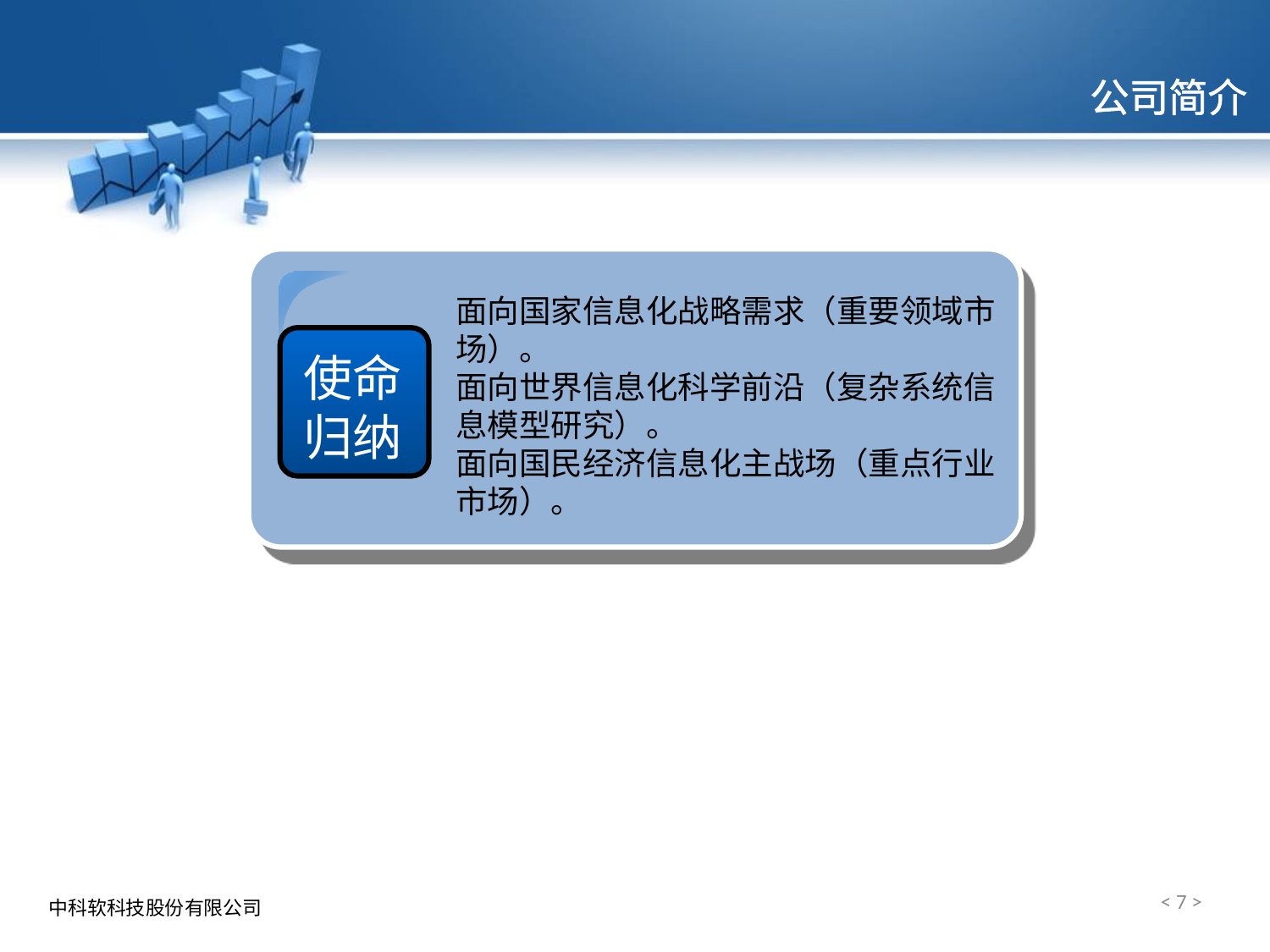

# 公司简介

面向国家信息化战略需求（重要领域市场）。
面向世界信息化科学前沿（复杂系统信息模型研究）。
面向国民经济信息化主战场（重点行业市场）。

使命归纳